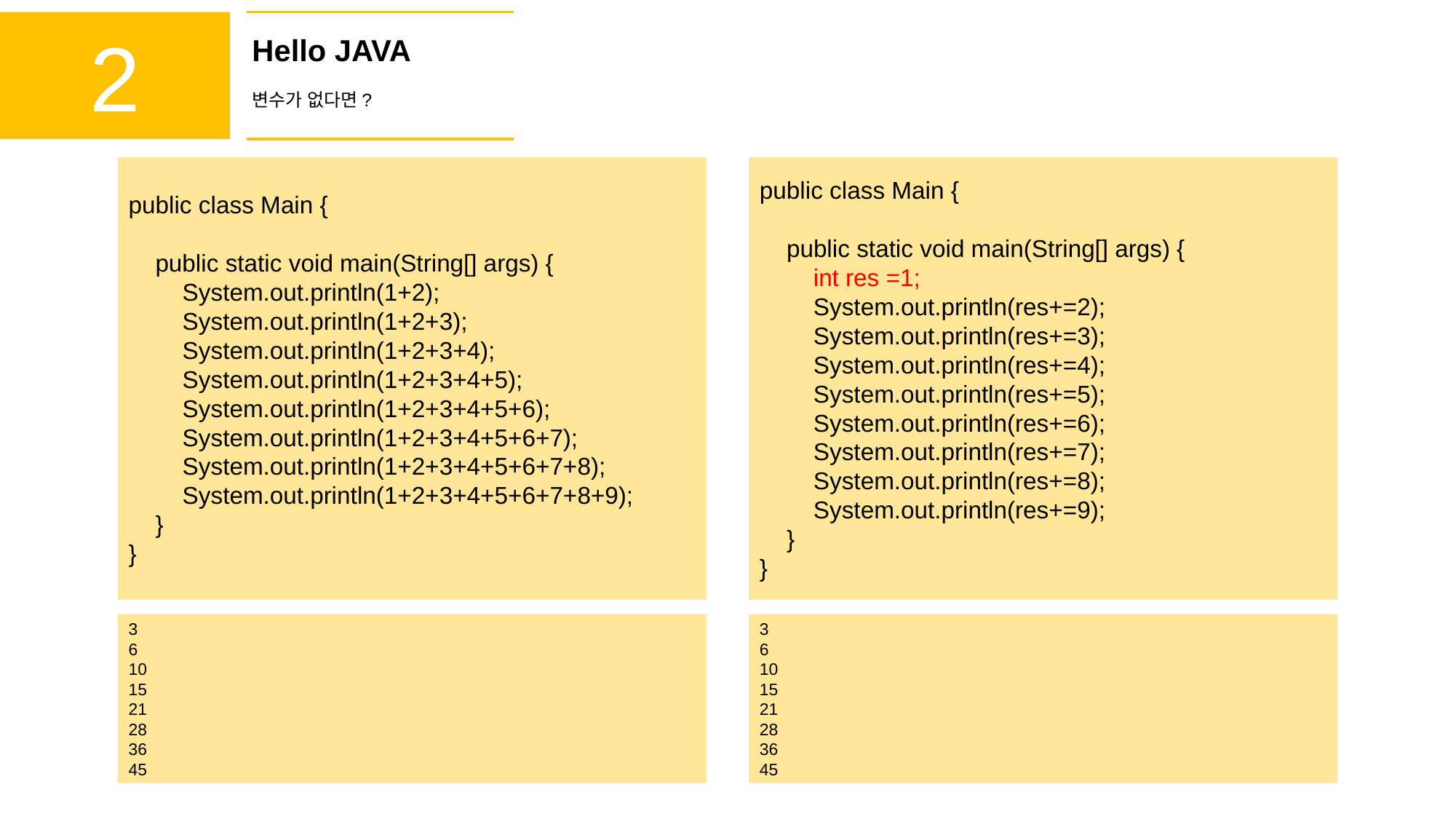

2
Hello JAVA
변수가 없다면?
public class Main {

    public static void main(String[] args) {
        System.out.println(1+2);
        System.out.println(1+2+3);
        System.out.println(1+2+3+4);
        System.out.println(1+2+3+4+5);
        System.out.println(1+2+3+4+5+6);
        System.out.println(1+2+3+4+5+6+7);
        System.out.println(1+2+3+4+5+6+7+8);
        System.out.println(1+2+3+4+5+6+7+8+9);
    }
}
public class Main {

    public static void main(String[] args) {
        int res =1;
        System.out.println(res+=2);
        System.out.println(res+=3);
        System.out.println(res+=4);
        System.out.println(res+=5);
        System.out.println(res+=6);
        System.out.println(res+=7);
        System.out.println(res+=8);
        System.out.println(res+=9);
    }
}
3
6
10
15
21
28
36
45
3
6
10
15
21
28
36
45